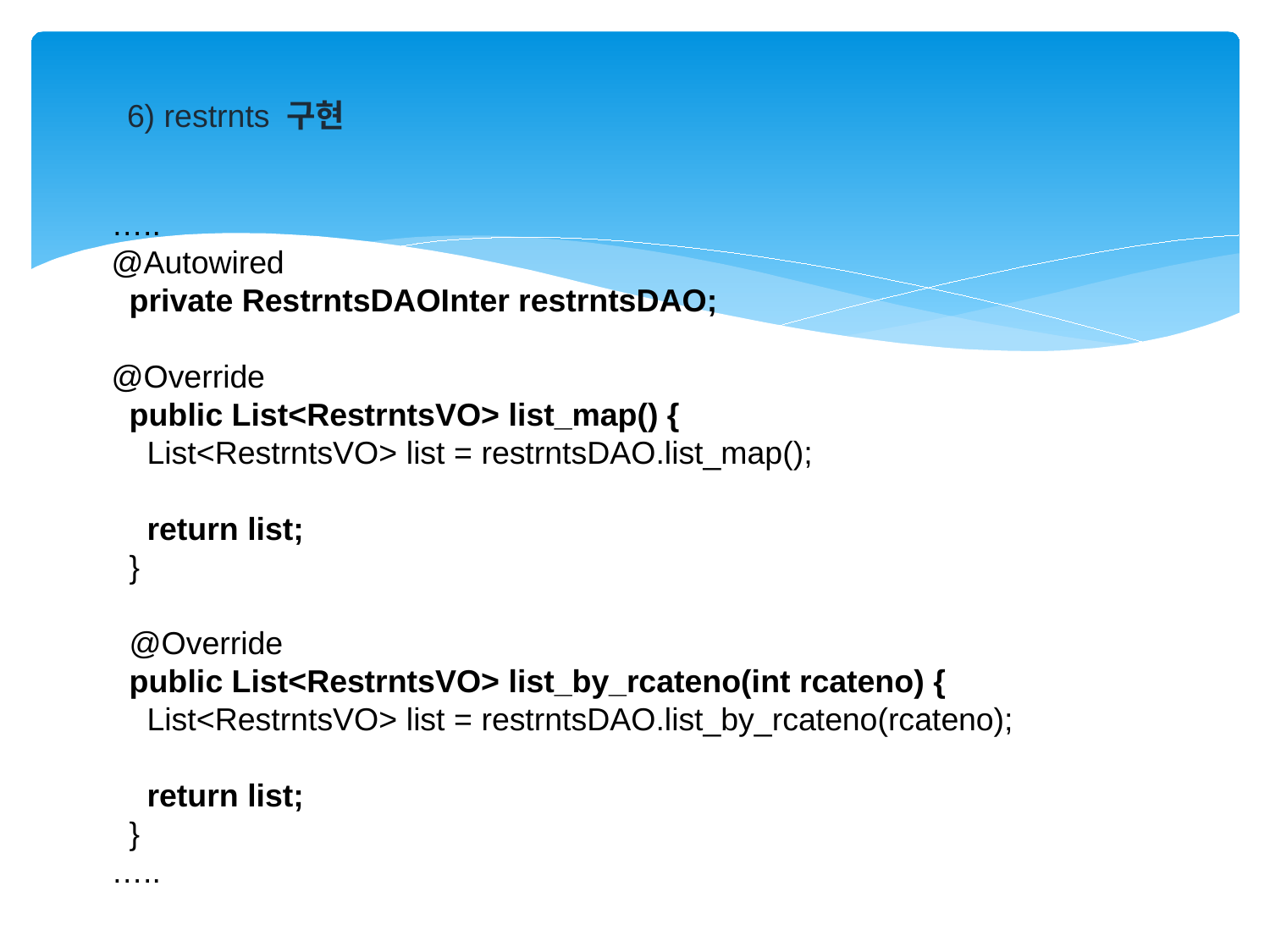

6) restrnts 구현
…..
@Autowired
  private RestrntsDAOInter restrntsDAO;

@Override
  public List<RestrntsVO> list_map() {
    List<RestrntsVO> list = restrntsDAO.list_map();

    return list;
  }

  @Override
  public List<RestrntsVO> list_by_rcateno(int rcateno) {
    List<RestrntsVO> list = restrntsDAO.list_by_rcateno(rcateno);

    return list;
  }
…..